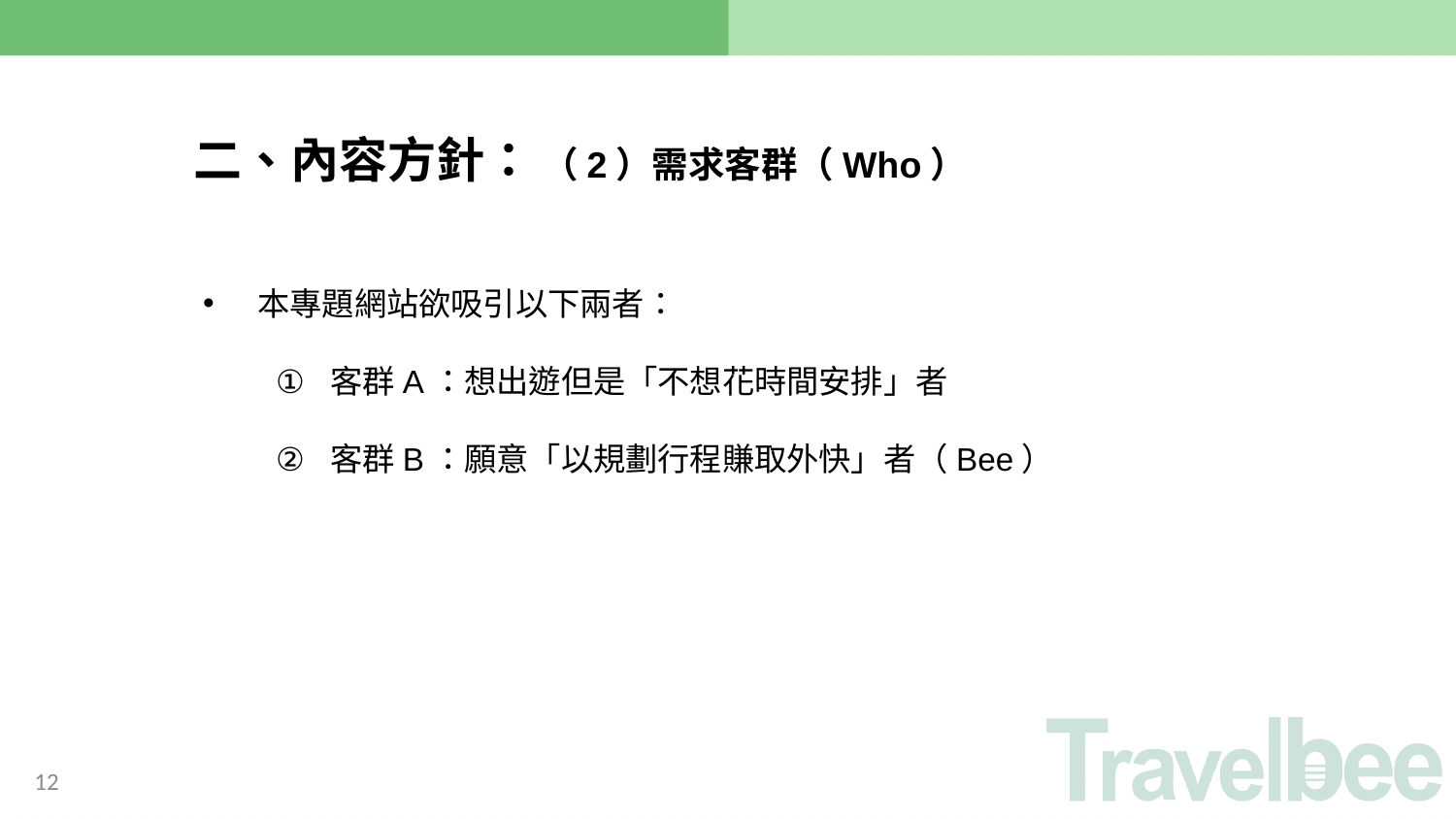

二、內容方針： （2）需求客群（Who）
本專題網站欲吸引以下兩者：
客群A：想出遊但是「不想花時間安排」者
客群B：願意「以規劃行程賺取外快」者（Bee）

12